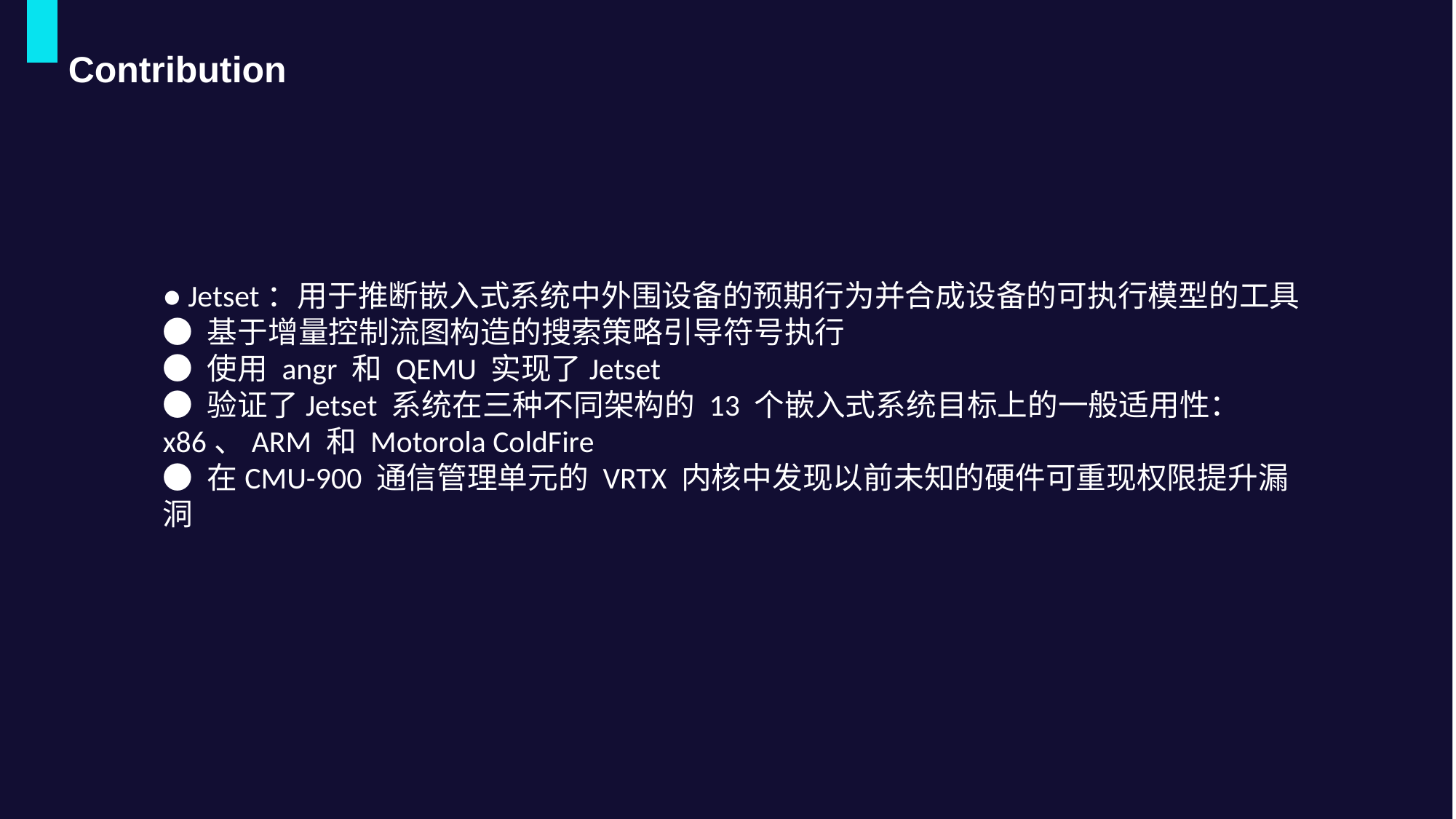

Contribution
● Jetset：用于推断嵌入式系统中外围设备的预期行为并合成设备的可执行模型的工具
● 基于增量控制流图构造的搜索策略引导符号执行
● 使用 angr 和 QEMU 实现了Jetset
● 验证了Jetset 系统在三种不同架构的 13 个嵌入式系统目标上的一般适用性：x86、ARM 和 Motorola ColdFire
● 在CMU-900 通信管理单元的 VRTX 内核中发现以前未知的硬件可重现权限提升漏洞